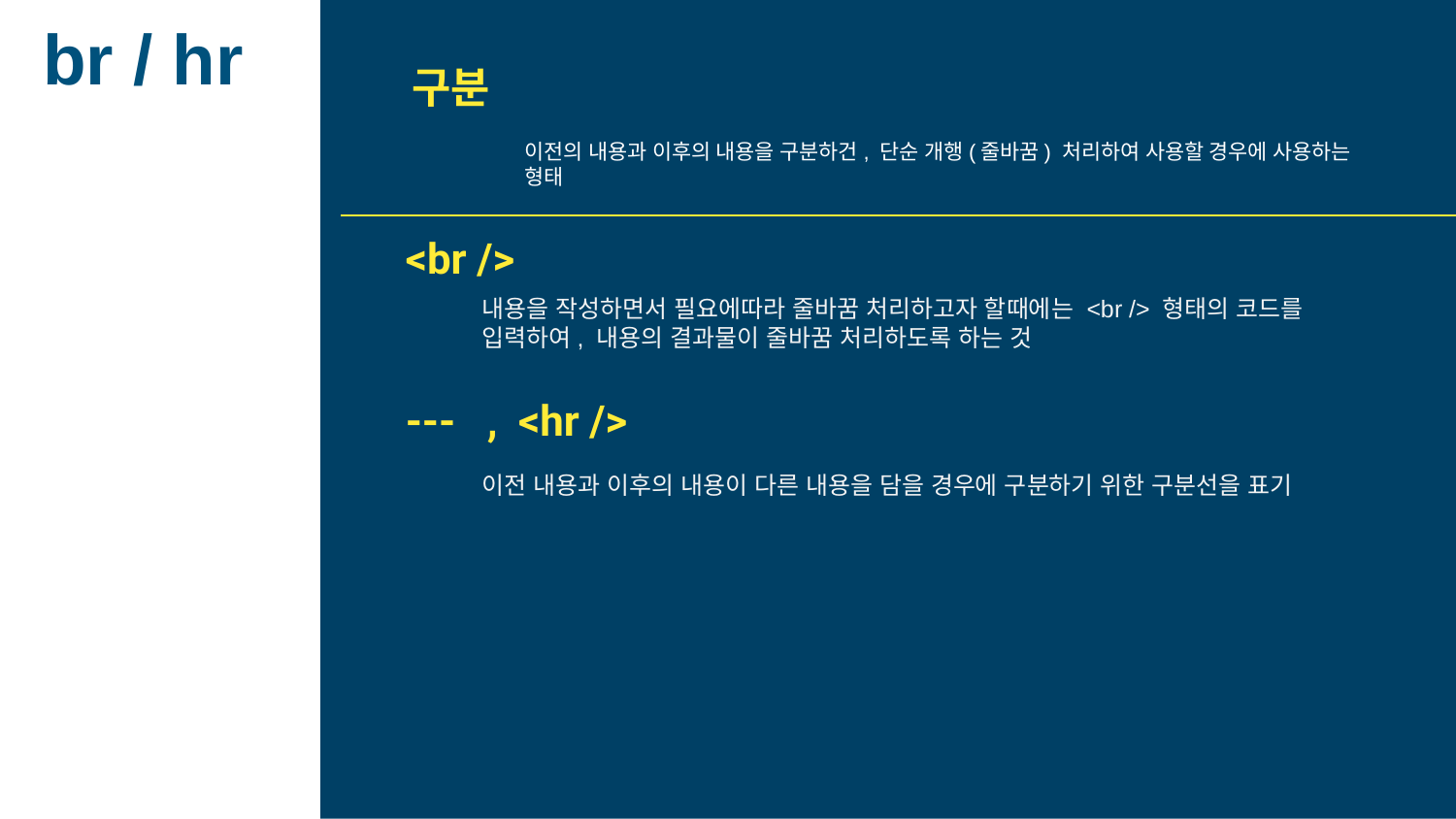

br / hr

구분
이전의 내용과 이후의 내용을 구분하건, 단순 개행(줄바꿈) 처리하여 사용할 경우에 사용하는 형태
<br />
내용을 작성하면서 필요에따라 줄바꿈 처리하고자 할때에는 <br /> 형태의 코드를 입력하여, 내용의 결과물이 줄바꿈 처리하도록 하는 것
---   ,  <hr />
이전 내용과 이후의 내용이 다른 내용을 담을 경우에 구분하기 위한 구분선을 표기